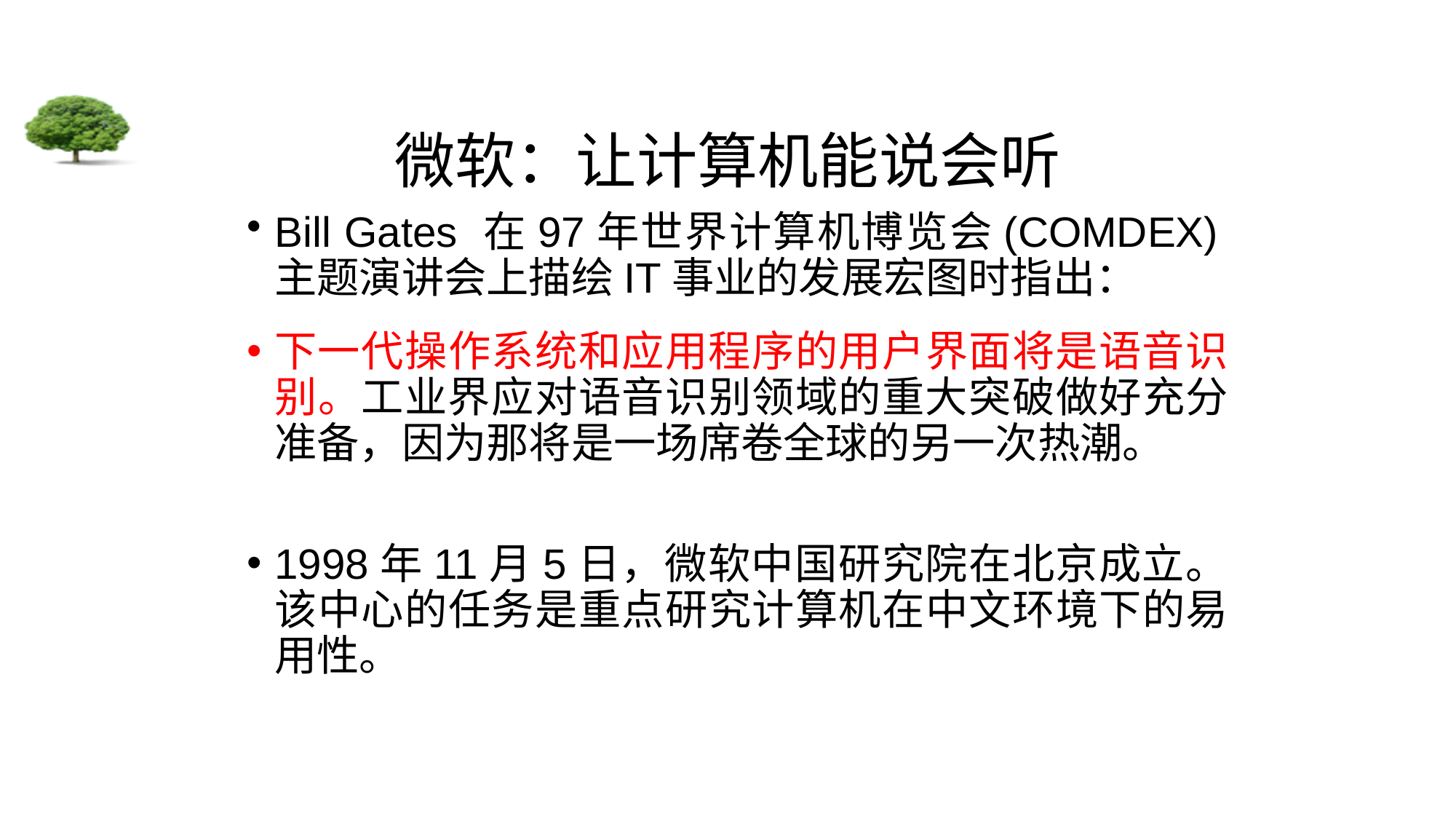

# 微软：让计算机能说会听
Bill Gates 在97年世界计算机博览会(COMDEX)主题演讲会上描绘IT事业的发展宏图时指出：
下一代操作系统和应用程序的用户界面将是语音识别。工业界应对语音识别领域的重大突破做好充分准备，因为那将是一场席卷全球的另一次热潮。

1998年11月5日，微软中国研究院在北京成立。该中心的任务是重点研究计算机在中文环境下的易用性。